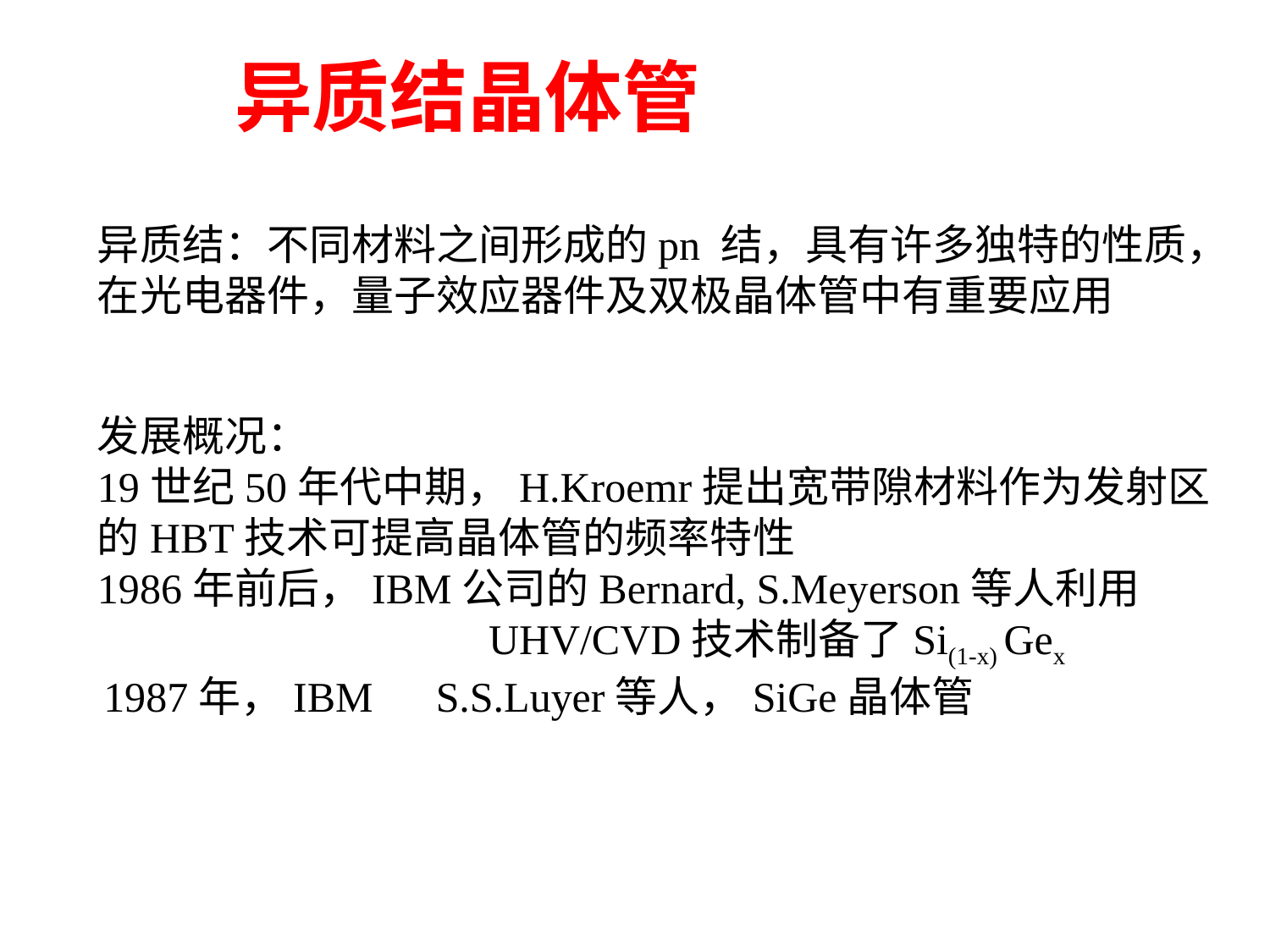

异质结晶体管
异质结：不同材料之间形成的pn 结，具有许多独特的性质，在光电器件，量子效应器件及双极晶体管中有重要应用
发展概况：
19世纪50年代中期，H.Kroemr提出宽带隙材料作为发射区的HBT技术可提高晶体管的频率特性
1986年前后，IBM公司的Bernard, S.Meyerson等人利用
　　　　　　　　　UHV/CVD技术制备了Si(1-x) Gex
 1987年，IBM　S.S.Luyer等人，SiGe晶体管
19